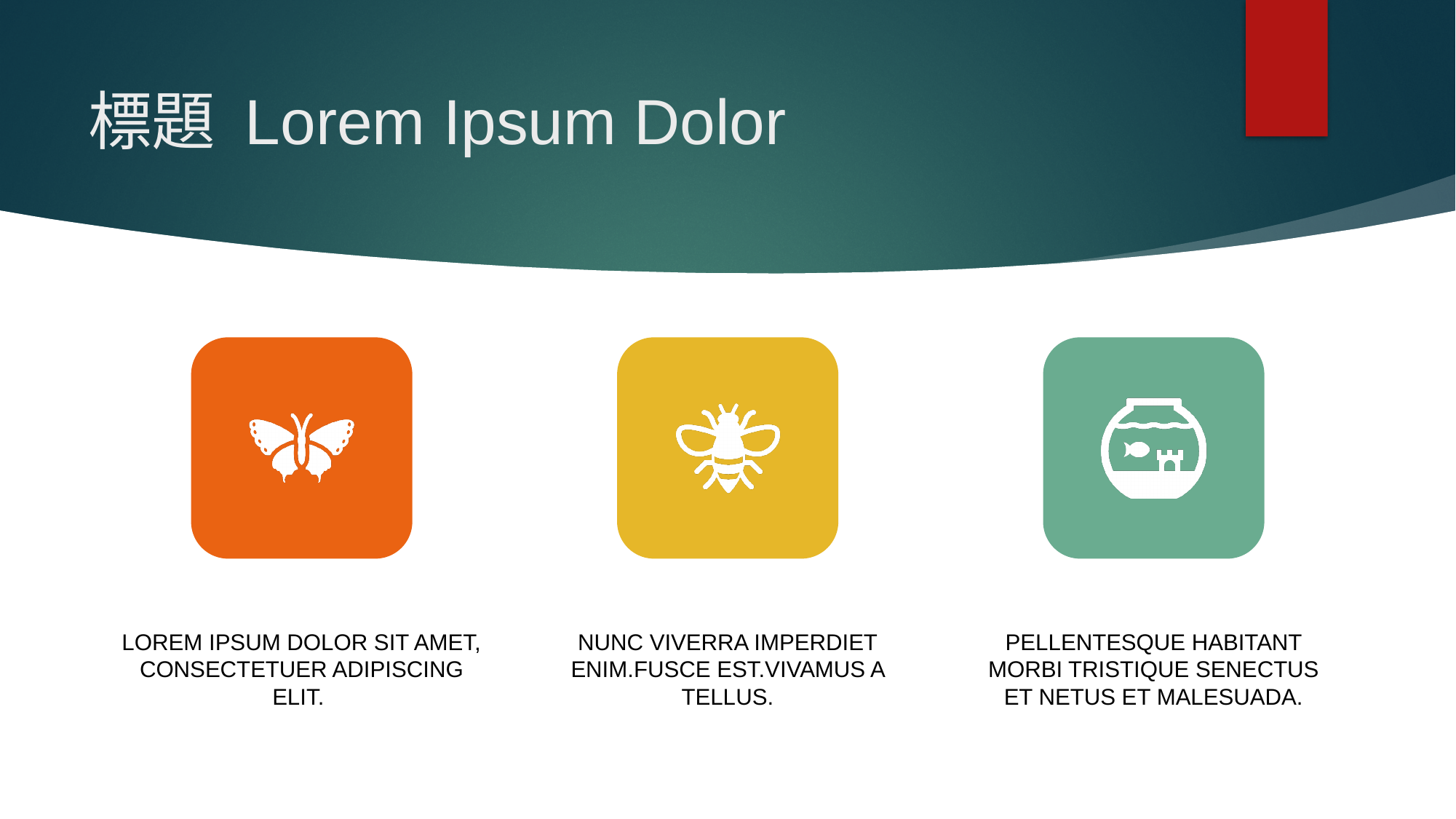

# 標題 Lorem Ipsum Dolor

Lorem ipsum dolor sit amet, consectetuer adipiscing elit.
Nunc viverra imperdiet enim.Fusce est.Vivamus a tellus.
Pellentesque habitant morbi tristique senectus et netus et malesuada.